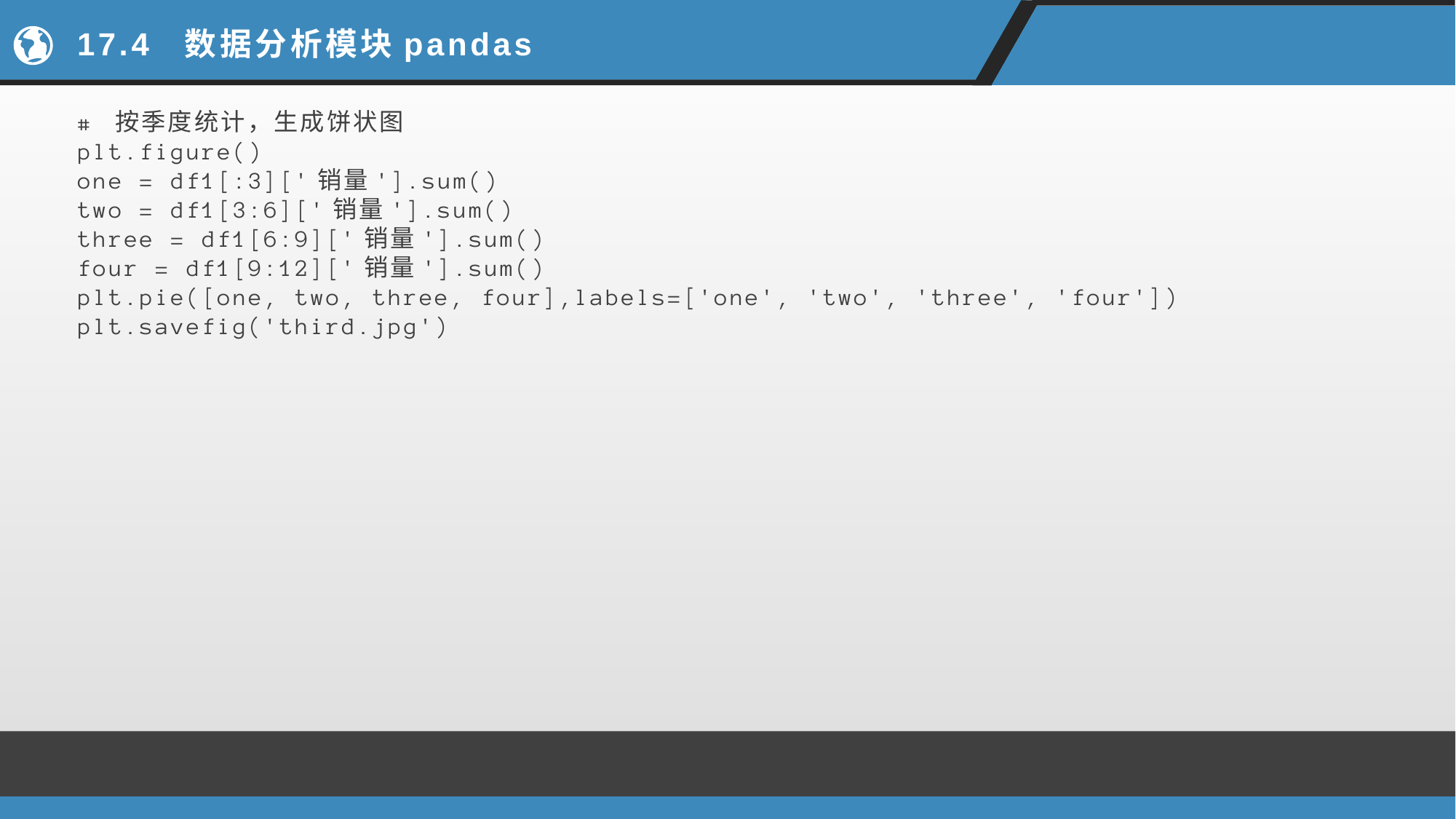

# 17.4  数据分析模块pandas

# 按季度统计，生成饼状图
plt.figure()
one = df1[:3]['销量'].sum()
two = df1[3:6]['销量'].sum()
three = df1[6:9]['销量'].sum()
four = df1[9:12]['销量'].sum()
plt.pie([one, two, three, four],labels=['one', 'two', 'three', 'four'])
plt.savefig('third.jpg')